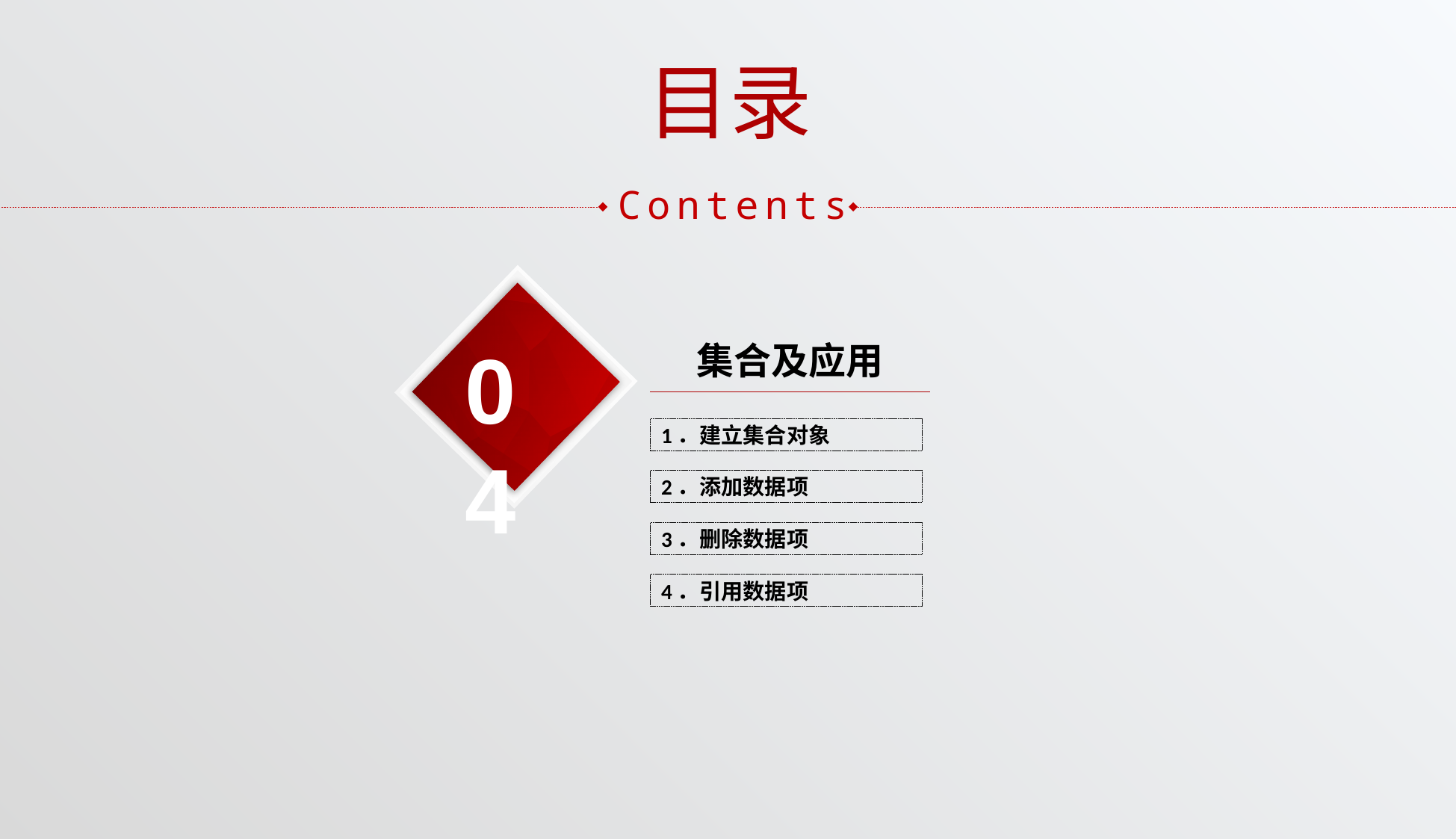

目录
Contents

04
集合及应用
1．建立集合对象
2．添加数据项
3．删除数据项
4．引用数据项